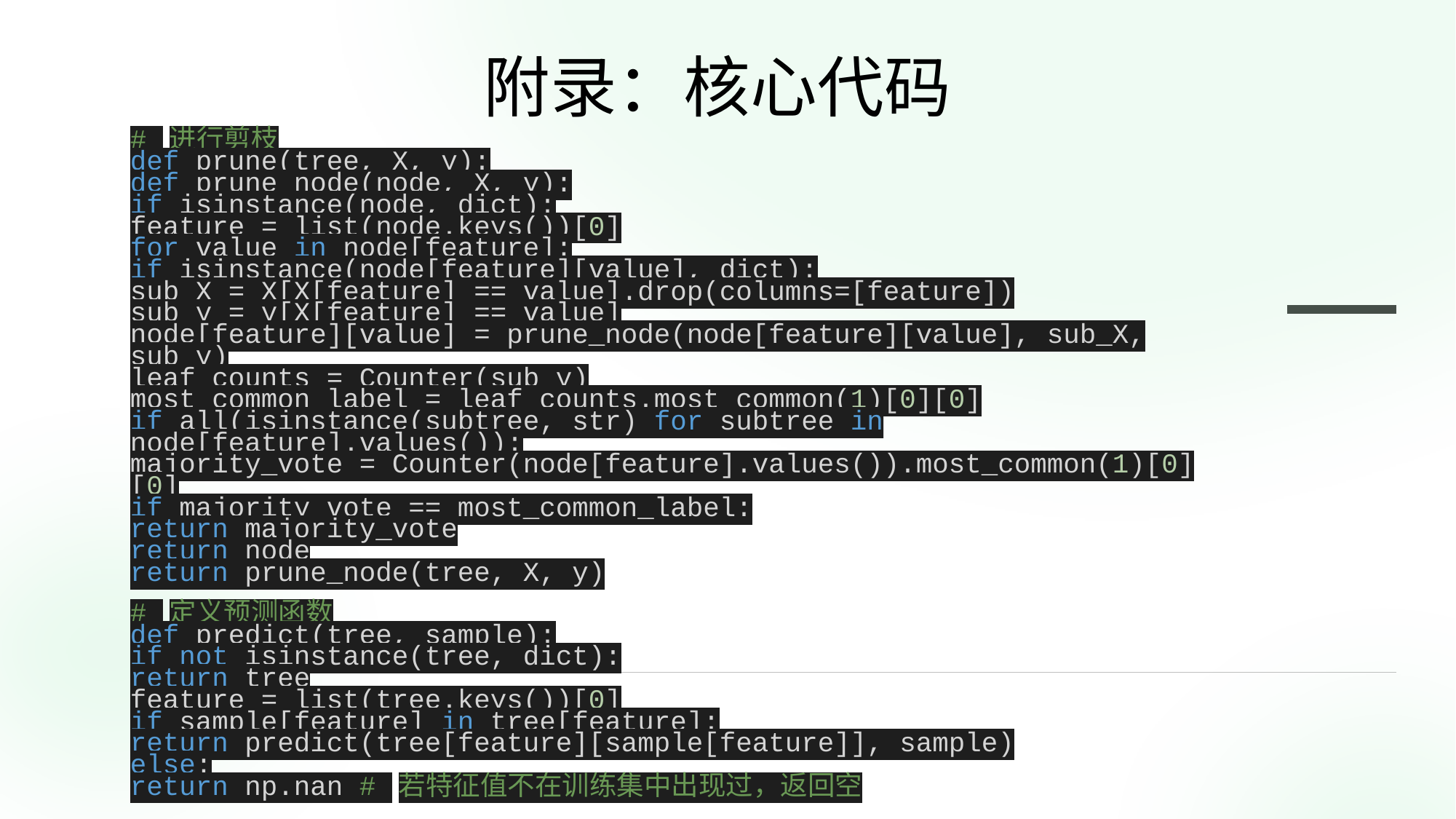

附录：核心代码
# 进行剪枝
def prune(tree, X, y):
def prune_node(node, X, y):
if isinstance(node, dict):
feature = list(node.keys())[0]
for value in node[feature]:
if isinstance(node[feature][value], dict):
sub_X = X[X[feature] == value].drop(columns=[feature])
sub_y = y[X[feature] == value]
node[feature][value] = prune_node(node[feature][value], sub_X, sub_y)
leaf_counts = Counter(sub_y)
most_common_label = leaf_counts.most_common(1)[0][0]
if all(isinstance(subtree, str) for subtree in node[feature].values()):
majority_vote = Counter(node[feature].values()).most_common(1)[0][0]
if majority_vote == most_common_label:
return majority_vote
return node
return prune_node(tree, X, y)
# 定义预测函数
def predict(tree, sample):
if not isinstance(tree, dict):
return tree
feature = list(tree.keys())[0]
if sample[feature] in tree[feature]:
return predict(tree[feature][sample[feature]], sample)
else:
return np.nan # 若特征值不在训练集中出现过，返回空